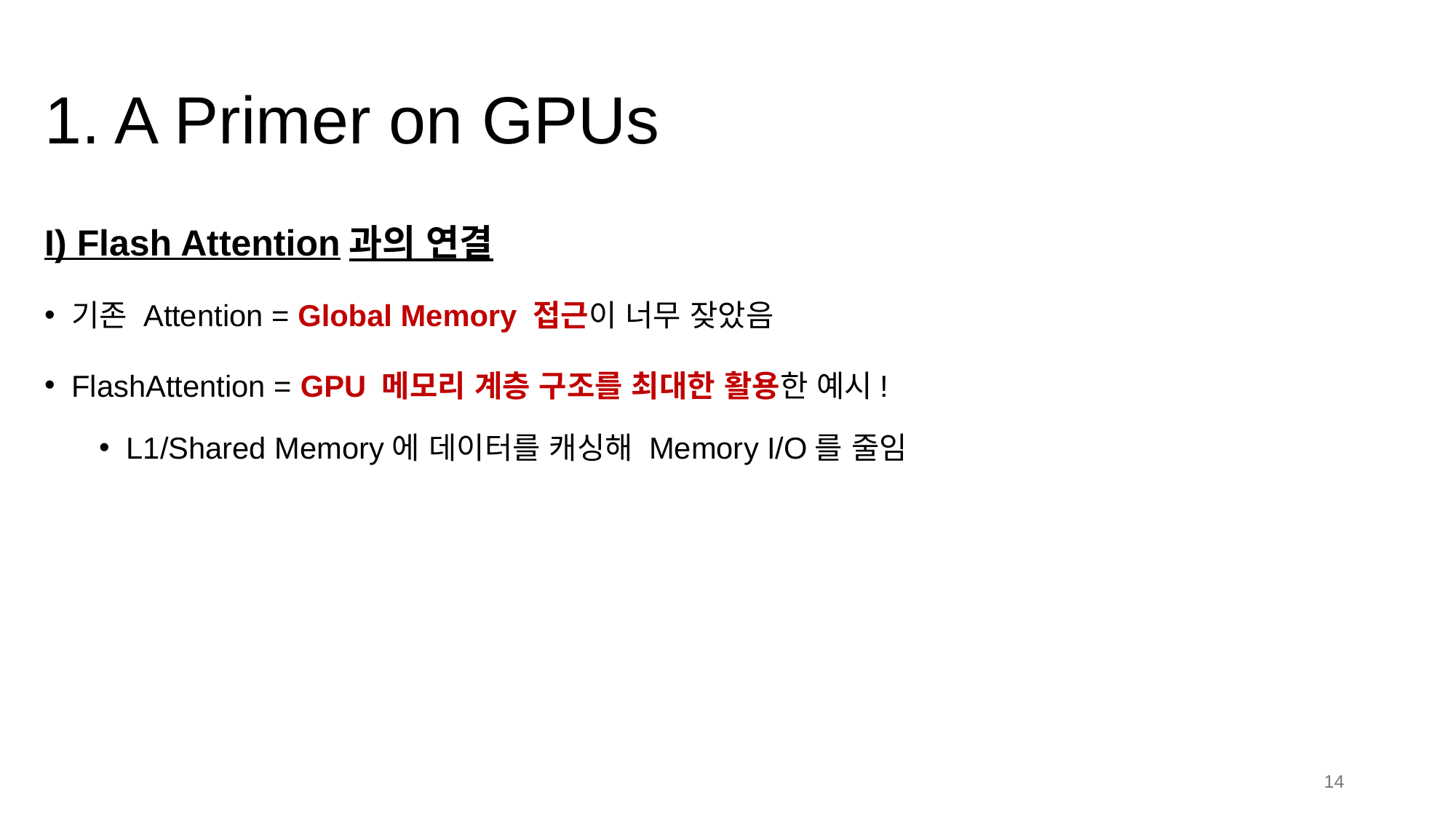

# 1. A Primer on GPUs
I) Flash Attention과의 연결
기존 Attention = Global Memory 접근이 너무 잦았음
FlashAttention = GPU 메모리 계층 구조를 최대한 활용한 예시!
L1/Shared Memory에 데이터를 캐싱해 Memory I/O를 줄임

14